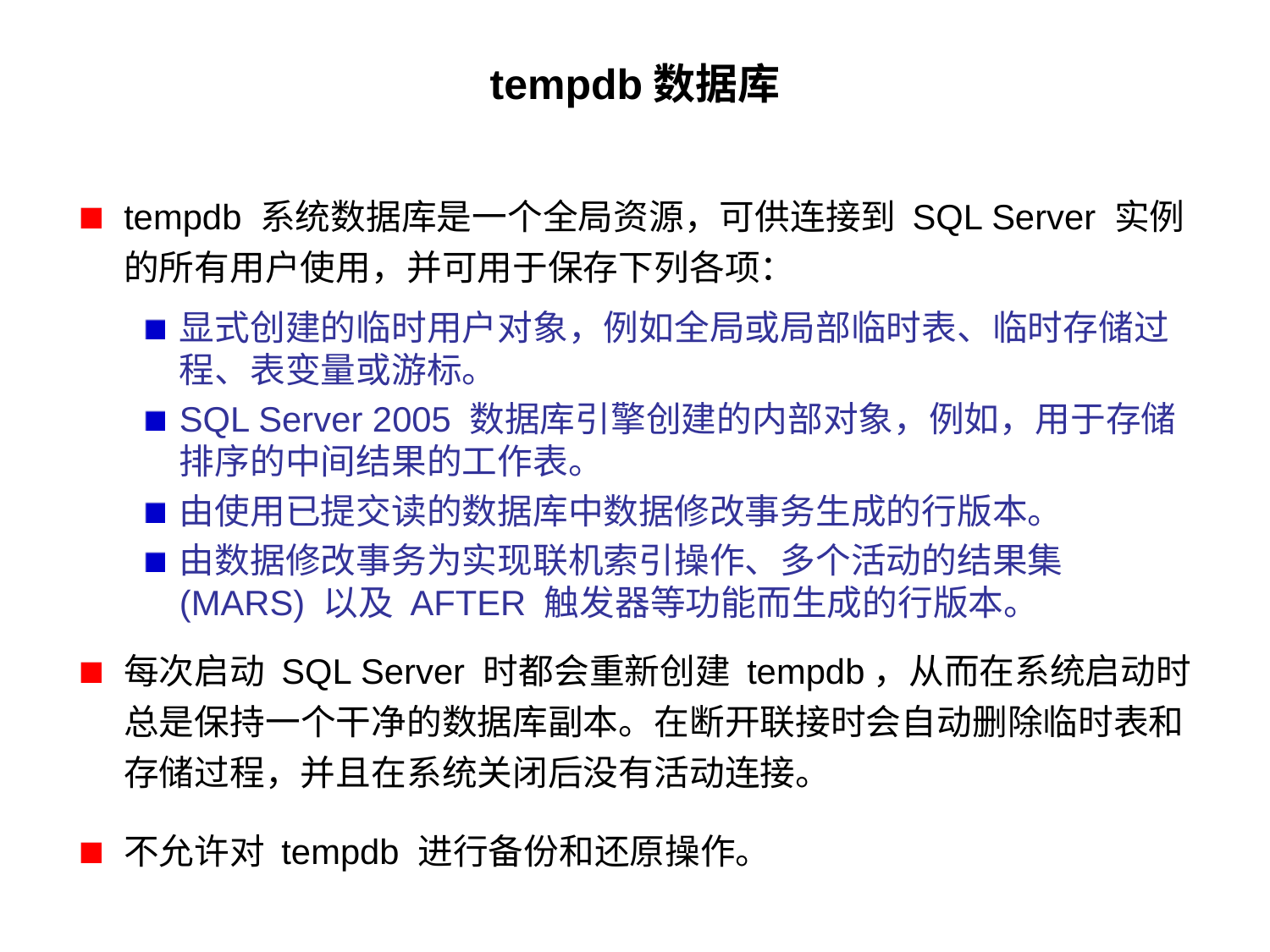

# tempdb数据库
tempdb 系统数据库是一个全局资源，可供连接到 SQL Server 实例的所有用户使用，并可用于保存下列各项：
显式创建的临时用户对象，例如全局或局部临时表、临时存储过程、表变量或游标。
SQL Server 2005 数据库引擎创建的内部对象，例如，用于存储排序的中间结果的工作表。
由使用已提交读的数据库中数据修改事务生成的行版本。
由数据修改事务为实现联机索引操作、多个活动的结果集 (MARS) 以及 AFTER 触发器等功能而生成的行版本。
每次启动 SQL Server 时都会重新创建 tempdb，从而在系统启动时总是保持一个干净的数据库副本。在断开联接时会自动删除临时表和存储过程，并且在系统关闭后没有活动连接。
不允许对 tempdb 进行备份和还原操作。